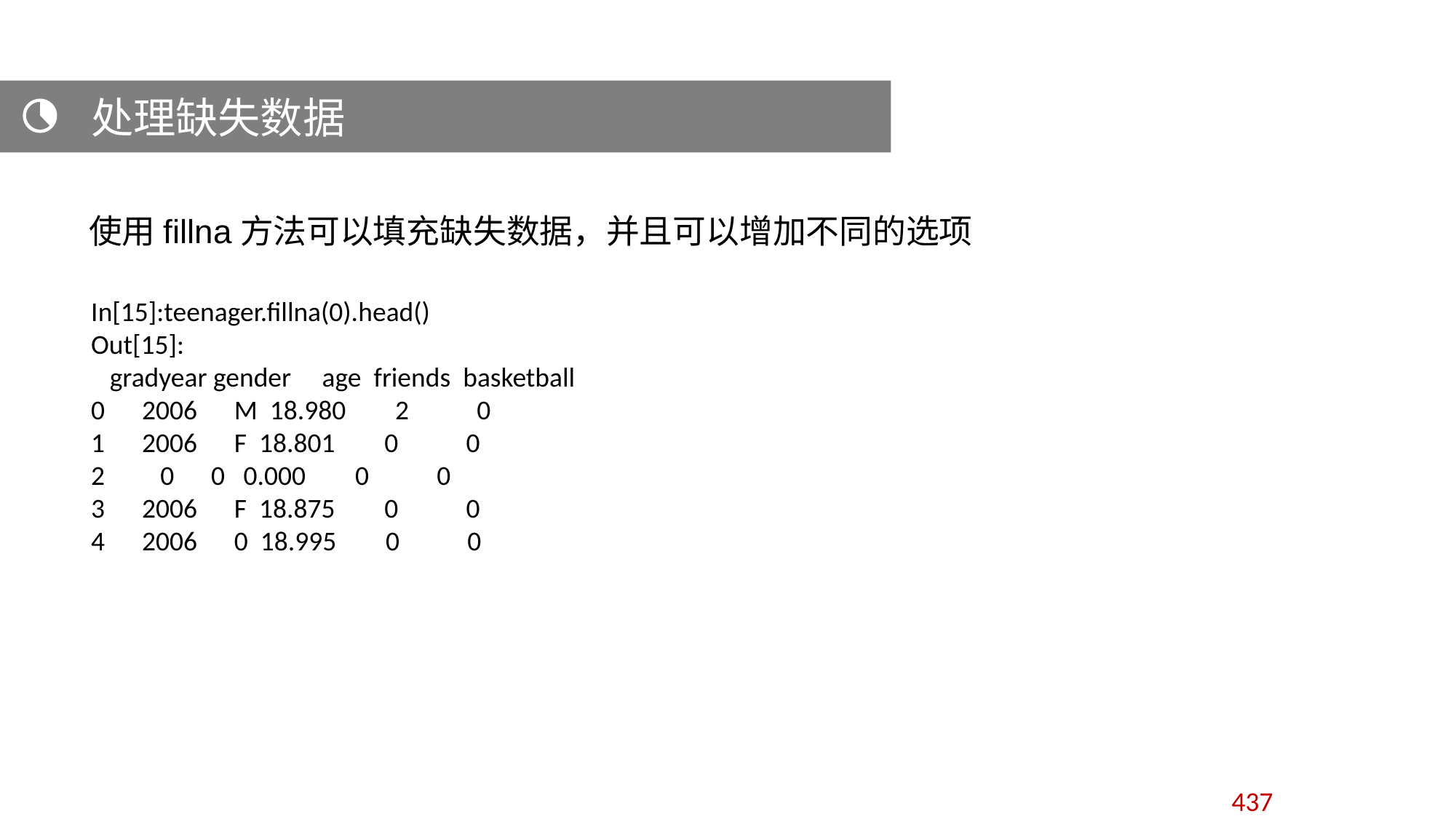

处理缺失数据

    使用fillna方法可以填充缺失数据，并且可以增加不同的选项
In[15]:teenager.fillna(0).head()
Out[15]:
   gradyear gender     age  friends  basketball
0      2006      M  18.980        2           0
1      2006      F  18.801        0           0
2         0      0   0.000        0           0
3      2006      F  18.875        0           0
4      2006      0  18.995        0           0

437